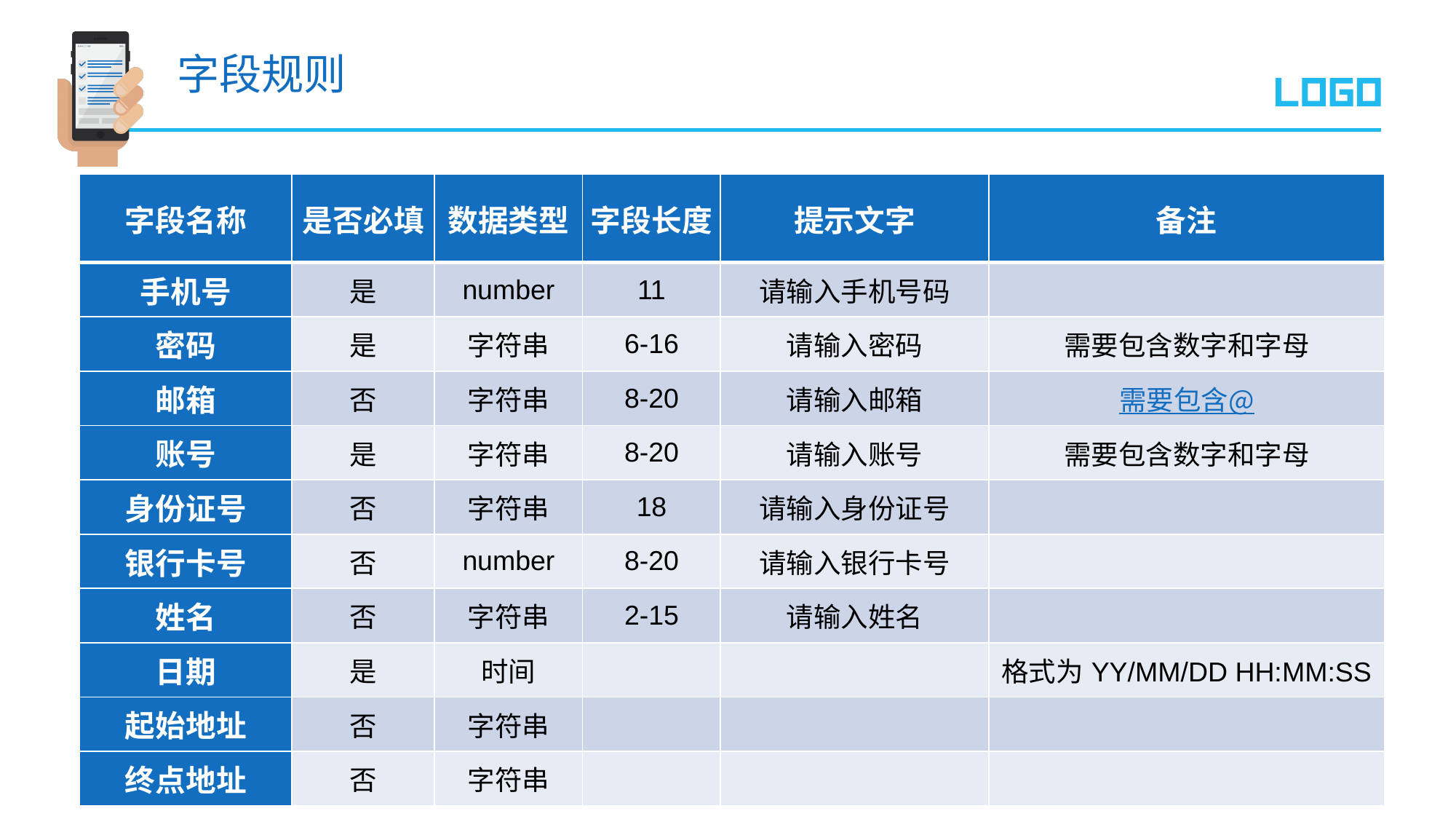

字段规则
| 字段名称 | 是否必填 | 数据类型 | 字段长度 | 提示文字 | 备注 |
| --- | --- | --- | --- | --- | --- |
| 手机号 | 是 | number | 11 | 请输入手机号码 |  |
| 密码 | 是 | 字符串 | 6-16 | 请输入密码 | 需要包含数字和字母 |
| 邮箱 | 否 | 字符串 | 8-20 | 请输入邮箱 | 需要包含@ |
| 账号 | 是 | 字符串 | 8-20 | 请输入账号 | 需要包含数字和字母 |
| 身份证号 | 否 | 字符串 | 18 | 请输入身份证号 |  |
| 银行卡号 | 否 | number | 8-20 | 请输入银行卡号 |  |
| 姓名 | 否 | 字符串 | 2-15 | 请输入姓名 |  |
| 日期 | 是 | 时间 |  |  | 格式为YY/MM/DD HH:MM:SS |
| 起始地址 | 否 | 字符串 |  |  |  |
| 终点地址 | 否 | 字符串 |  |  |  |